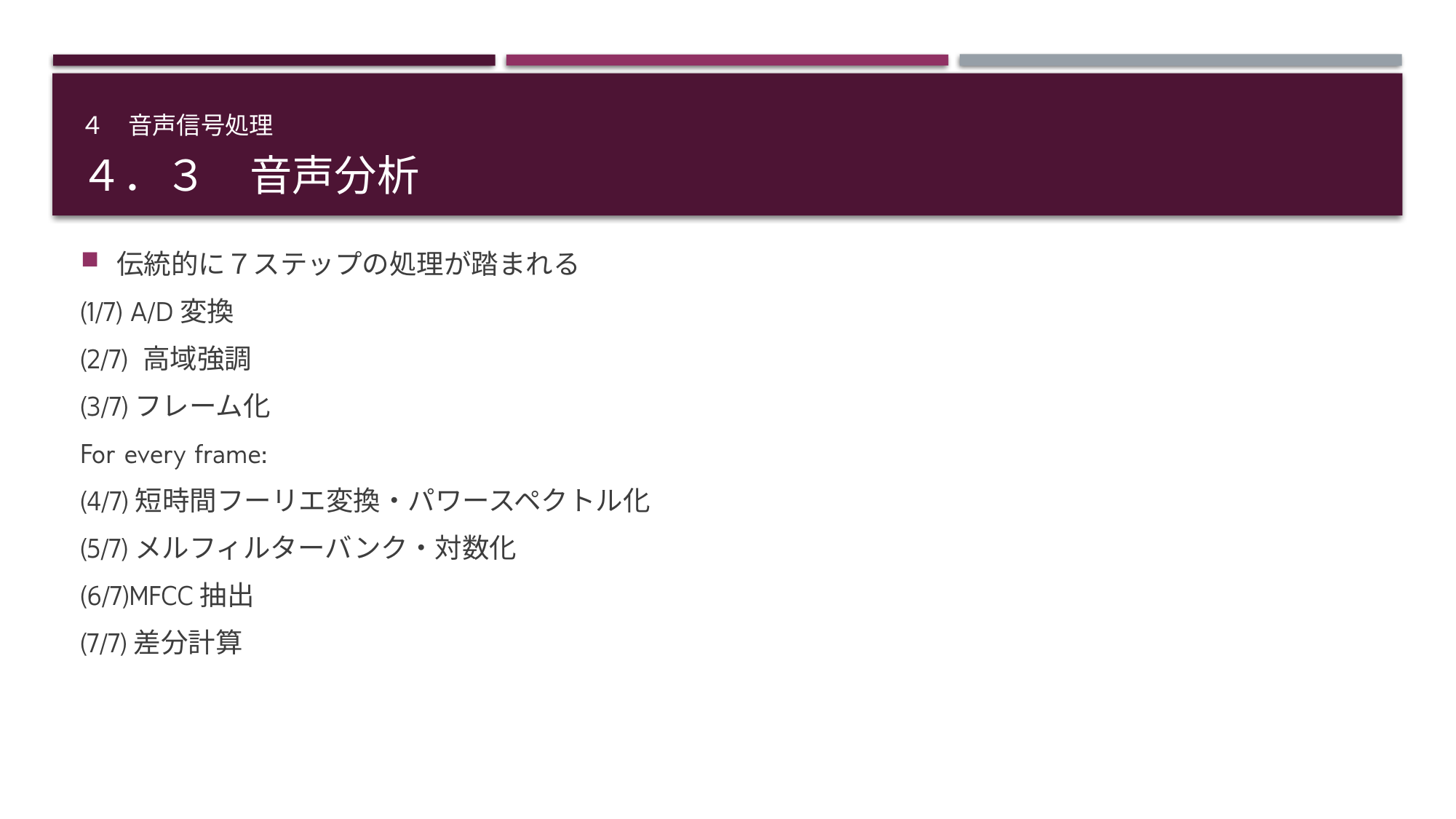

４　音声信号処理
# ４．３　音声分析
伝統的に７ステップの処理が踏まれる
(1/7) A/D変換
(2/7) 高域強調
(3/7)フレーム化
For every frame:
(4/7)短時間フーリエ変換・パワースペクトル化
(5/7)メルフィルターバンク・対数化
(6/7)MFCC抽出
(7/7)差分計算